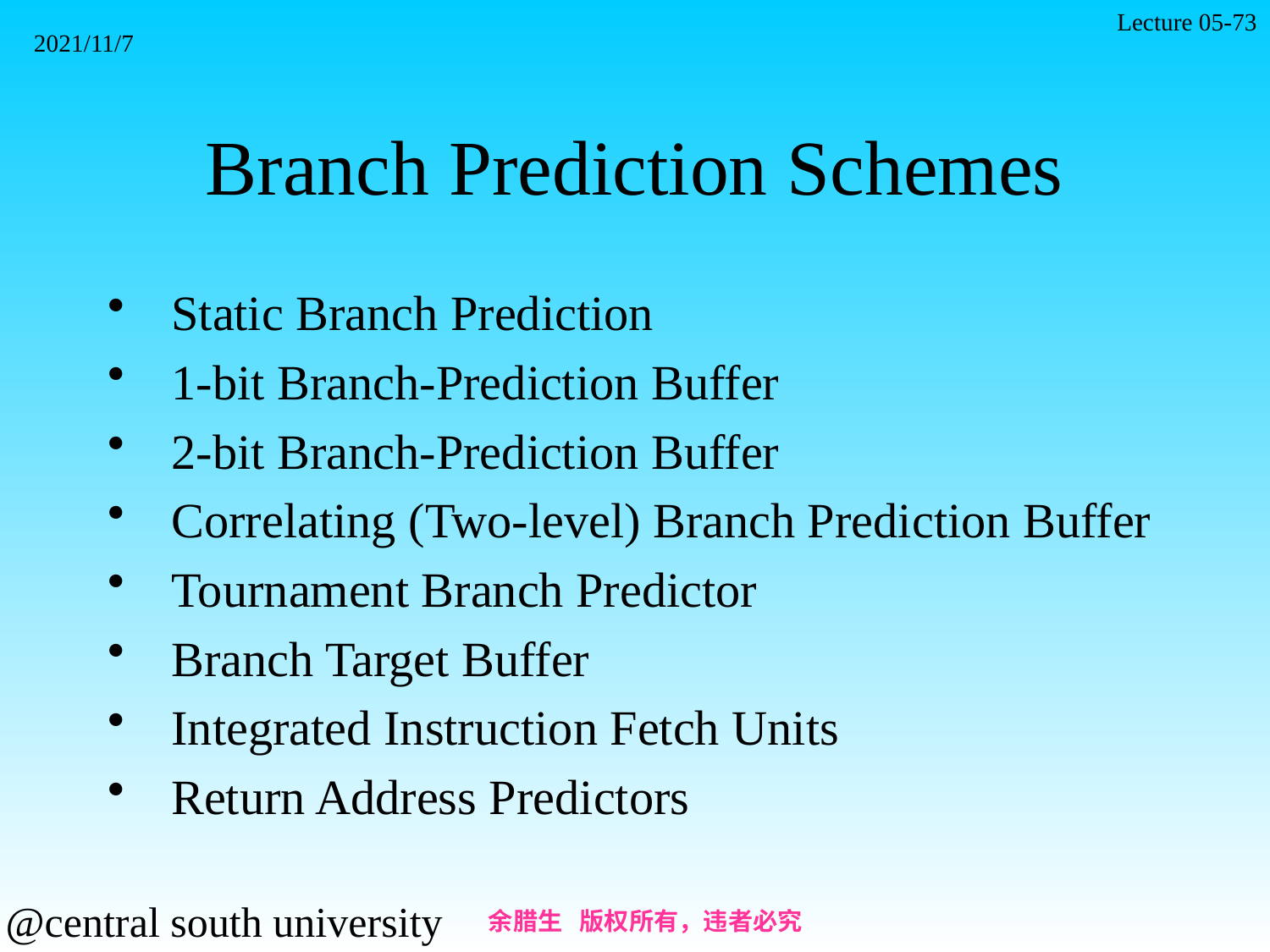

Lecture 05-73
2021/11/7
# Branch Prediction Schemes
Static Branch Prediction
1-bit Branch-Prediction Buffer
2-bit Branch-Prediction Buffer
Correlating (Two-level) Branch Prediction Buffer
Tournament Branch Predictor
Branch Target Buffer
Integrated Instruction Fetch Units
Return Address Predictors
余腊生   版权所有，违者必究